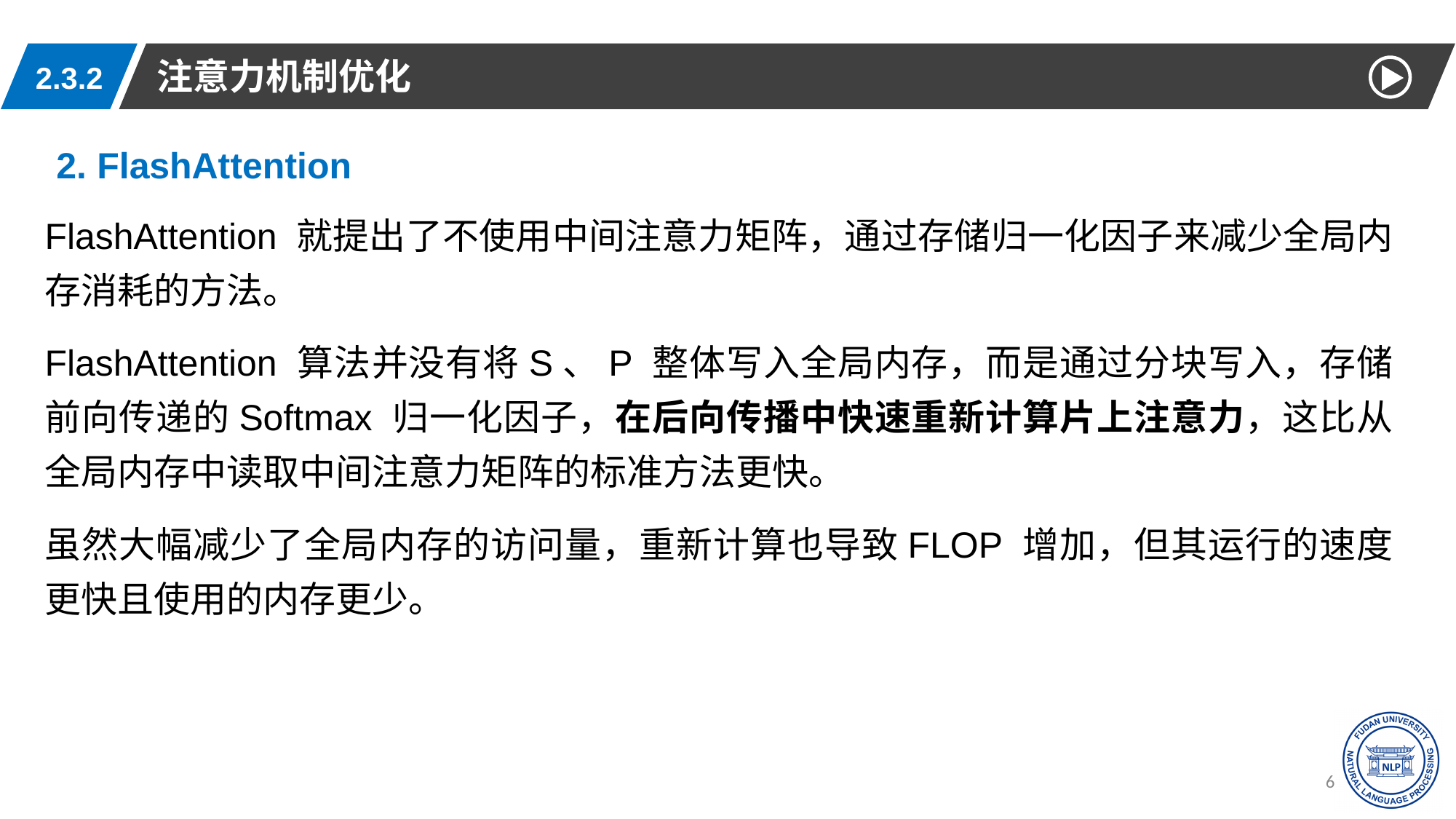

注意力机制优化
2.3.2

2. FlashAttention
FlashAttention 就提出了不使用中间注意力矩阵，通过存储归一化因子来减少全局内存消耗的方法。
FlashAttention 算法并没有将S、P 整体写入全局内存，而是通过分块写入，存储前向传递的Softmax 归一化因子，在后向传播中快速重新计算片上注意力，这比从全局内存中读取中间注意力矩阵的标准方法更快。
虽然大幅减少了全局内存的访问量，重新计算也导致FLOP 增加，但其运行的速度更快且使用的内存更少。
61